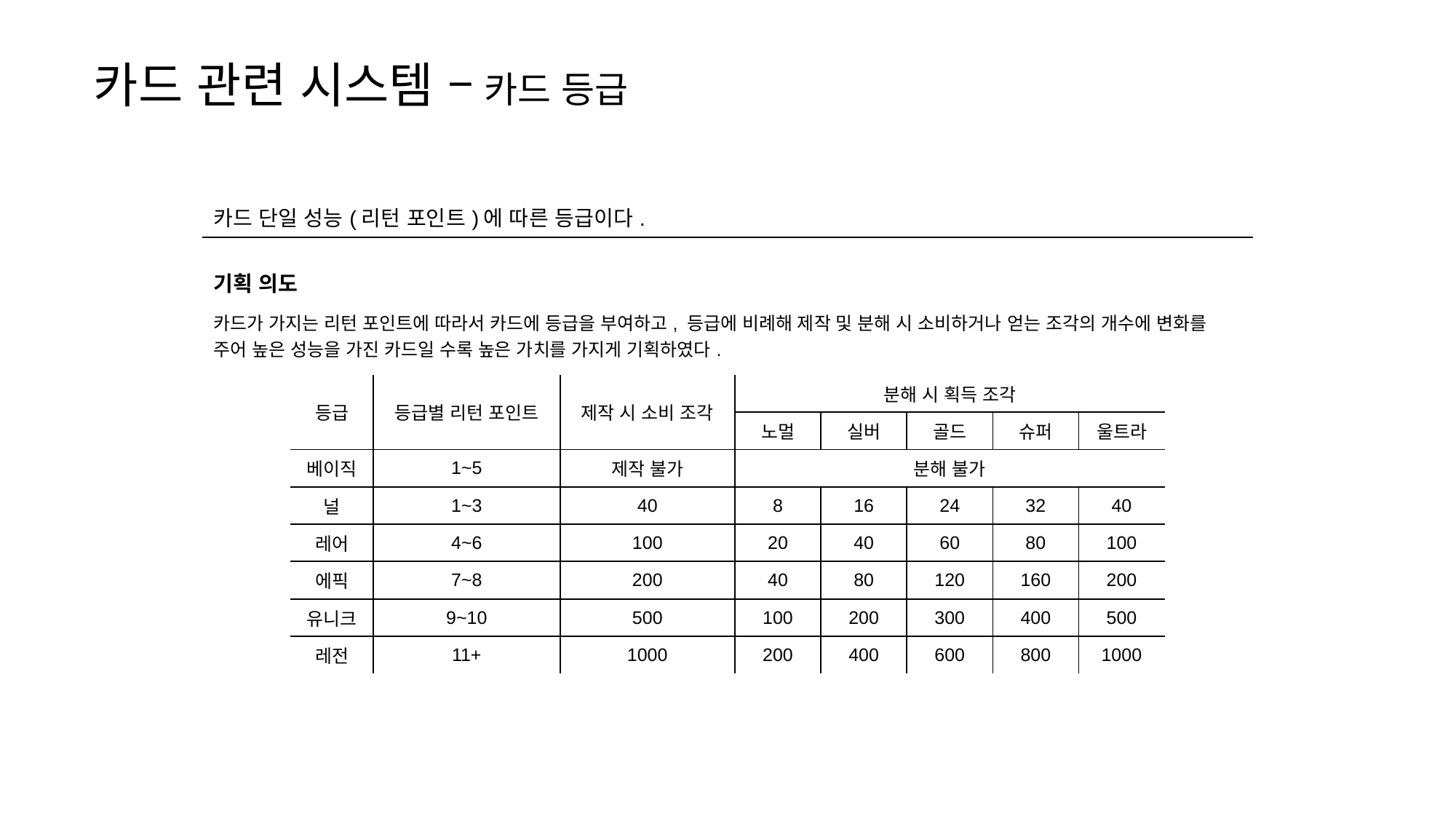

카드 관련 시스템 – 카드 등급
| 카드 단일 성능(리턴 포인트)에 따른 등급이다. |
| --- |
| 기획 의도 |
| 카드가 가지는 리턴 포인트에 따라서 카드에 등급을 부여하고, 등급에 비례해 제작 및 분해 시 소비하거나 얻는 조각의 개수에 변화를 주어 높은 성능을 가진 카드일 수록 높은 가치를 가지게 기획하였다. |
| 등급 | 등급별 리턴 포인트 | 제작 시 소비 조각 | 분해 시 획득 조각 |  |  |  |  |
| --- | --- | --- | --- | --- | --- | --- | --- |
|  |  |  | 노멀 | 실버 | 골드 | 슈퍼 | 울트라 |
| 베이직 | 1~5 | 제작 불가 | 분해 불가 |  |  |  |  |
| 널 | 1~3 | 40 | 8 | 16 | 24 | 32 | 40 |
| 레어 | 4~6 | 100 | 20 | 40 | 60 | 80 | 100 |
| 에픽 | 7~8 | 200 | 40 | 80 | 120 | 160 | 200 |
| 유니크 | 9~10 | 500 | 100 | 200 | 300 | 400 | 500 |
| 레전 | 11+ | 1000 | 200 | 400 | 600 | 800 | 1000 |